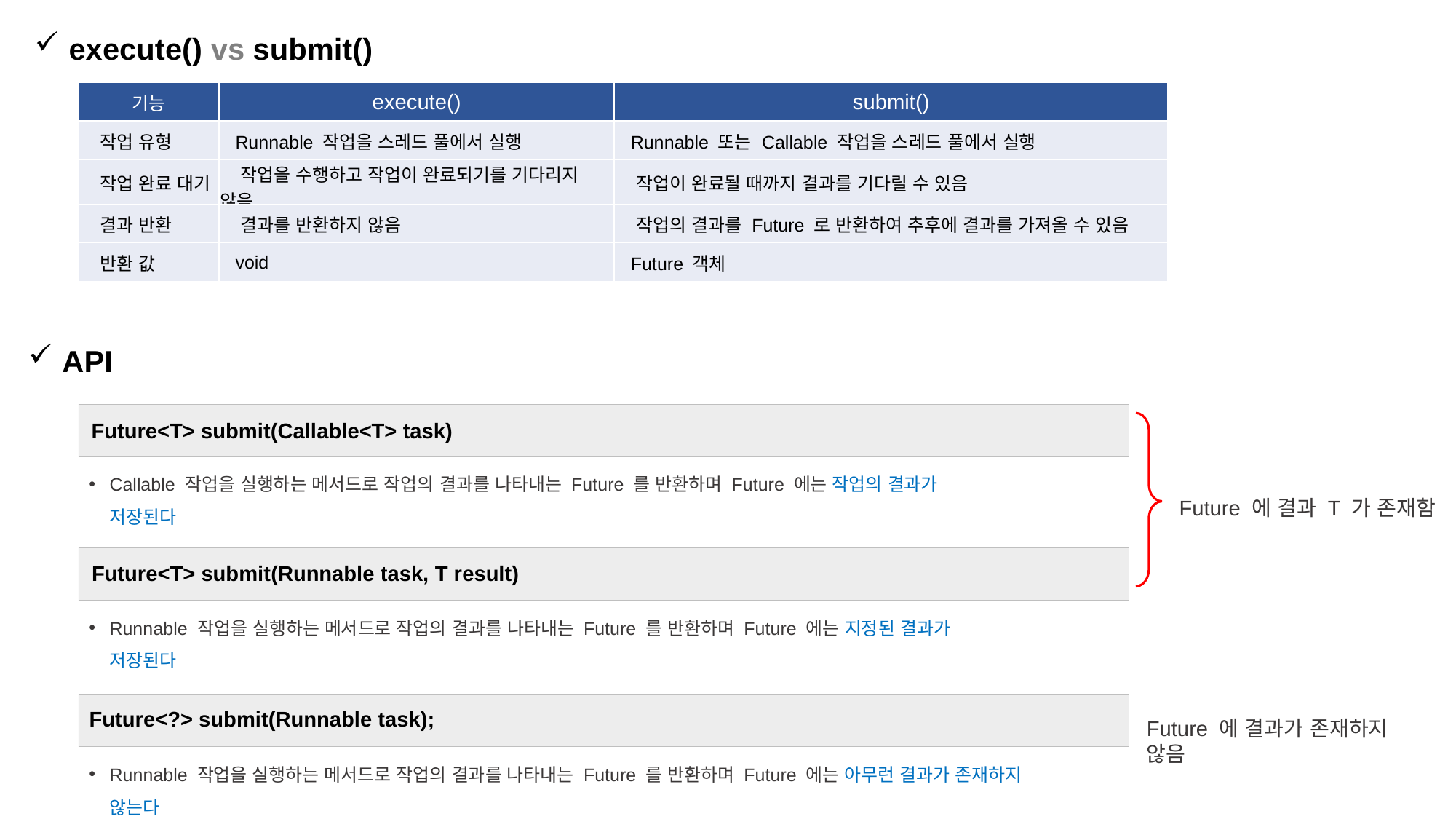

execute() vs submit()
| 기능 | execute() | submit() |
| --- | --- | --- |
| 작업 유형 | Runnable 작업을 스레드 풀에서 실행 | Runnable 또는 Callable 작업을 스레드 풀에서 실행 |
| 작업 완료 대기 | 작업을 수행하고 작업이 완료되기를 기다리지 않음 | 작업이 완료될 때까지 결과를 기다릴 수 있음 |
| 결과 반환 | 결과를 반환하지 않음 | 작업의 결과를 Future 로 반환하여 추후에 결과를 가져올 수 있음 |
| 반환 값 | void | Future 객체 |
API

Future<T> submit(Callable<T> task)

Callable 작업을 실행하는 메서드로 작업의 결과를 나타내는 Future 를 반환하며 Future 에는 작업의 결과가 저장된다
Future 에 결과 T 가 존재함

Future<T> submit(Runnable task, T result)
Runnable 작업을 실행하는 메서드로 작업의 결과를 나타내는 Future 를 반환하며 Future 에는 지정된 결과가 저장된다

Future<?> submit(Runnable task);
Future 에 결과가 존재하지 않음
Runnable 작업을 실행하는 메서드로 작업의 결과를 나타내는 Future 를 반환하며 Future 에는 아무런 결과가 존재하지 않는다